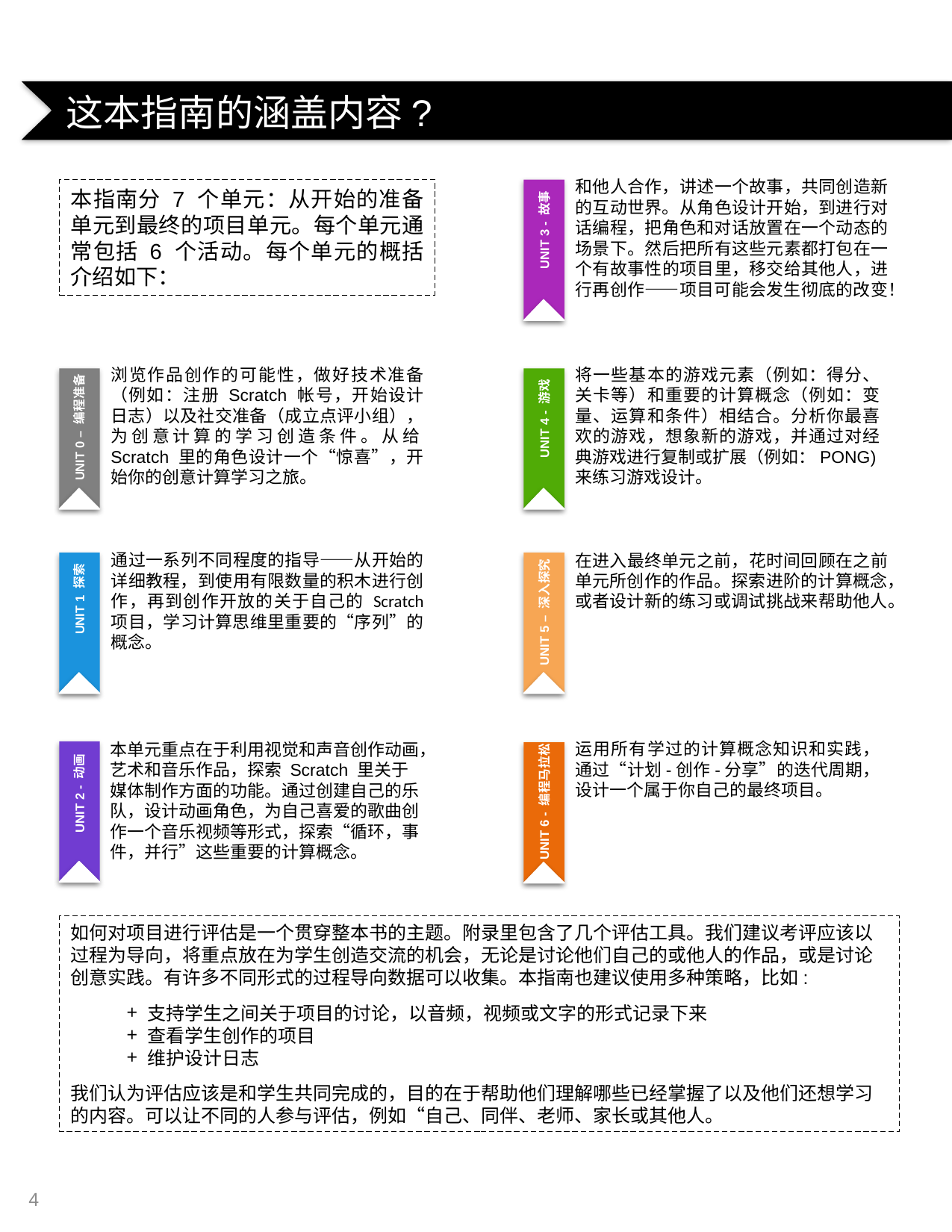

这本指南的涵盖内容?
和他人合作，讲述一个故事，共同创造新的互动世界。从角色设计开始，到进行对话编程，把角色和对话放置在一个动态的场景下。然后把所有这些元素都打包在一个有故事性的项目里，移交给其他人，进行再创作——项目可能会发生彻底的改变！

UNIT 3 - 故事
本指南分 7 个单元：从开始的准备单元到最终的项目单元。每个单元通常包括 6 个活动。每个单元的概括介绍如下：
UNIT 0 – 编程准备

浏览作品创作的可能性，做好技术准备（例如：注册 Scratch 帐号，开始设计日志）以及社交准备（成立点评小组），为创意计算的学习创造条件。从给Scratch 里的角色设计一个“惊喜”，开始你的创意计算学习之旅。
将一些基本的游戏元素（例如：得分、关卡等）和重要的计算概念（例如：变量、运算和条件）相结合。分析你最喜欢的游戏，想象新的游戏，并通过对经典游戏进行复制或扩展（例如：PONG)来练习游戏设计。

UNIT 4 - 游戏

UNIT 5 – 深入探究
在进入最终单元之前，花时间回顾在之前单元所创作的作品。探索进阶的计算概念，或者设计新的练习或调试挑战来帮助他人。
通过一系列不同程度的指导——从开始的详细教程，到使用有限数量的积木进行创作，再到创作开放的关于自己的 Scratch 项目，学习计算思维里重要的“序列”的概念。

UNIT 1 探索
UNIT 6 - 编程马拉松

运用所有学过的计算概念知识和实践，通过“计划-创作-分享”的迭代周期，设计一个属于你自己的最终项目。
本单元重点在于利用视觉和声音创作动画，艺术和音乐作品，探索 Scratch 里关于媒体制作方面的功能。通过创建自己的乐队，设计动画角色，为自己喜爱的歌曲创作一个音乐视频等形式，探索“循环，事件，并行”这些重要的计算概念。

UNIT 2 - 动画
如何对项目进行评估是一个贯穿整本书的主题。附录里包含了几个评估工具。我们建议考评应该以过程为导向，将重点放在为学生创造交流的机会，无论是讨论他们自己的或他人的作品，或是讨论创意实践。有许多不同形式的过程导向数据可以收集。本指南也建议使用多种策略，比如:

支持学生之间关于项目的讨论，以音频，视频或文字的形式记录下来
查看学生创作的项目
维护设计日志

我们认为评估应该是和学生共同完成的，目的在于帮助他们理解哪些已经掌握了以及他们还想学习的内容。可以让不同的人参与评估，例如“自己、同伴、老师、家长或其他人。
4